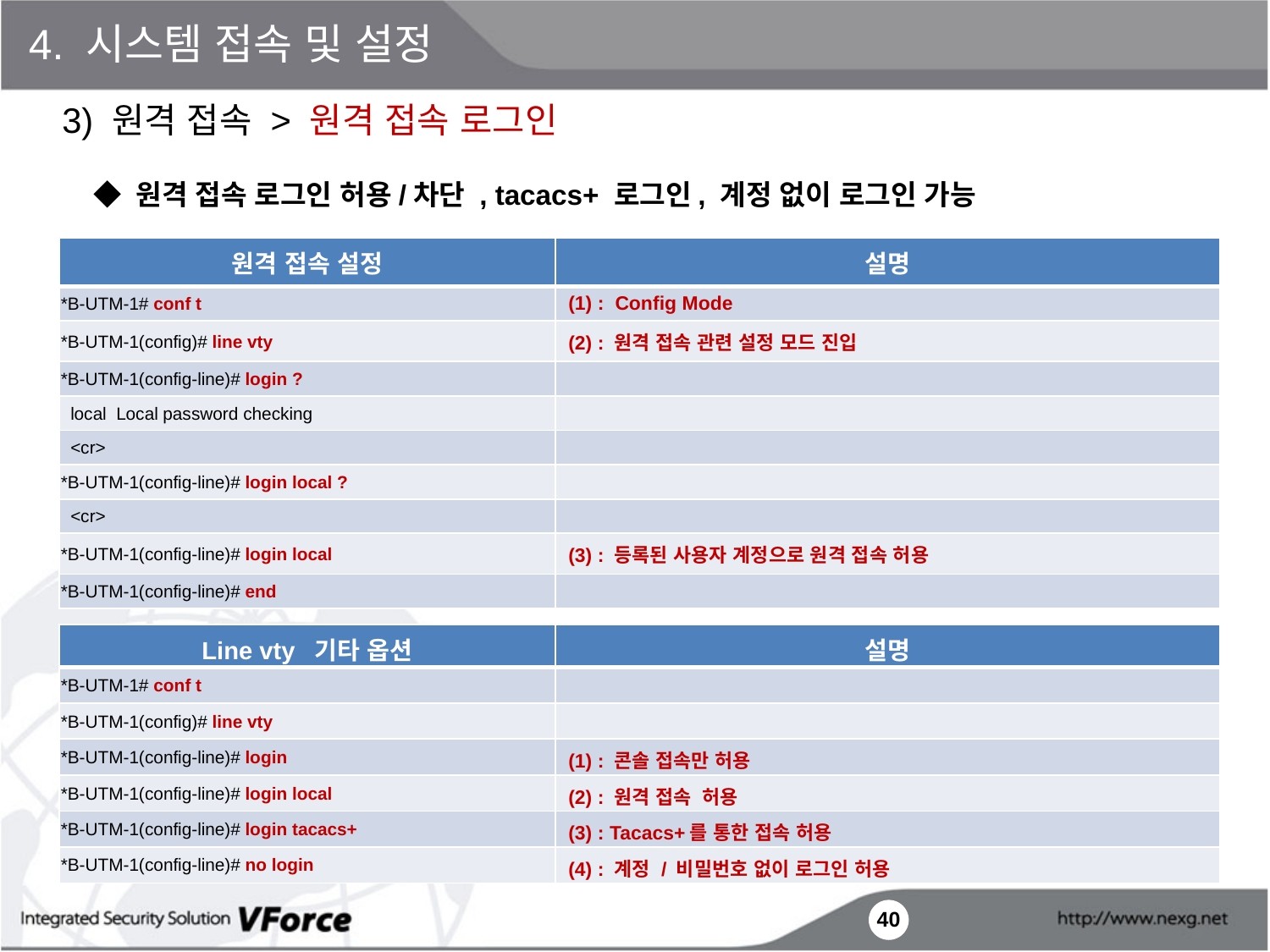

4. 시스템 접속 및 설정
3) 원격 접속 > 원격 접속 로그인
◆ 원격 접속 로그인 허용/차단 , tacacs+ 로그인, 계정 없이 로그인 가능
| 원격 접속 설정 | 설명 |
| --- | --- |
| \*B-UTM-1# conf t | (1) : Config Mode |
| \*B-UTM-1(config)# line vty | (2) : 원격 접속 관련 설정 모드 진입 |
| \*B-UTM-1(config-line)# login ? |  |
| local Local password checking |  |
| <cr> |  |
| \*B-UTM-1(config-line)# login local ? |  |
| <cr> |  |
| \*B-UTM-1(config-line)# login local | (3) : 등록된 사용자 계정으로 원격 접속 허용 |
| \*B-UTM-1(config-line)# end |  |
| Line vty 기타 옵션 | 설명 |
| --- | --- |
| \*B-UTM-1# conf t |  |
| \*B-UTM-1(config)# line vty |  |
| \*B-UTM-1(config-line)# login | (1) : 콘솔 접속만 허용 |
| \*B-UTM-1(config-line)# login local | (2) : 원격 접속 허용 |
| \*B-UTM-1(config-line)# login tacacs+ | (3) : Tacacs+를 통한 접속 허용 |
| \*B-UTM-1(config-line)# no login | (4) : 계정 / 비밀번호 없이 로그인 허용 |